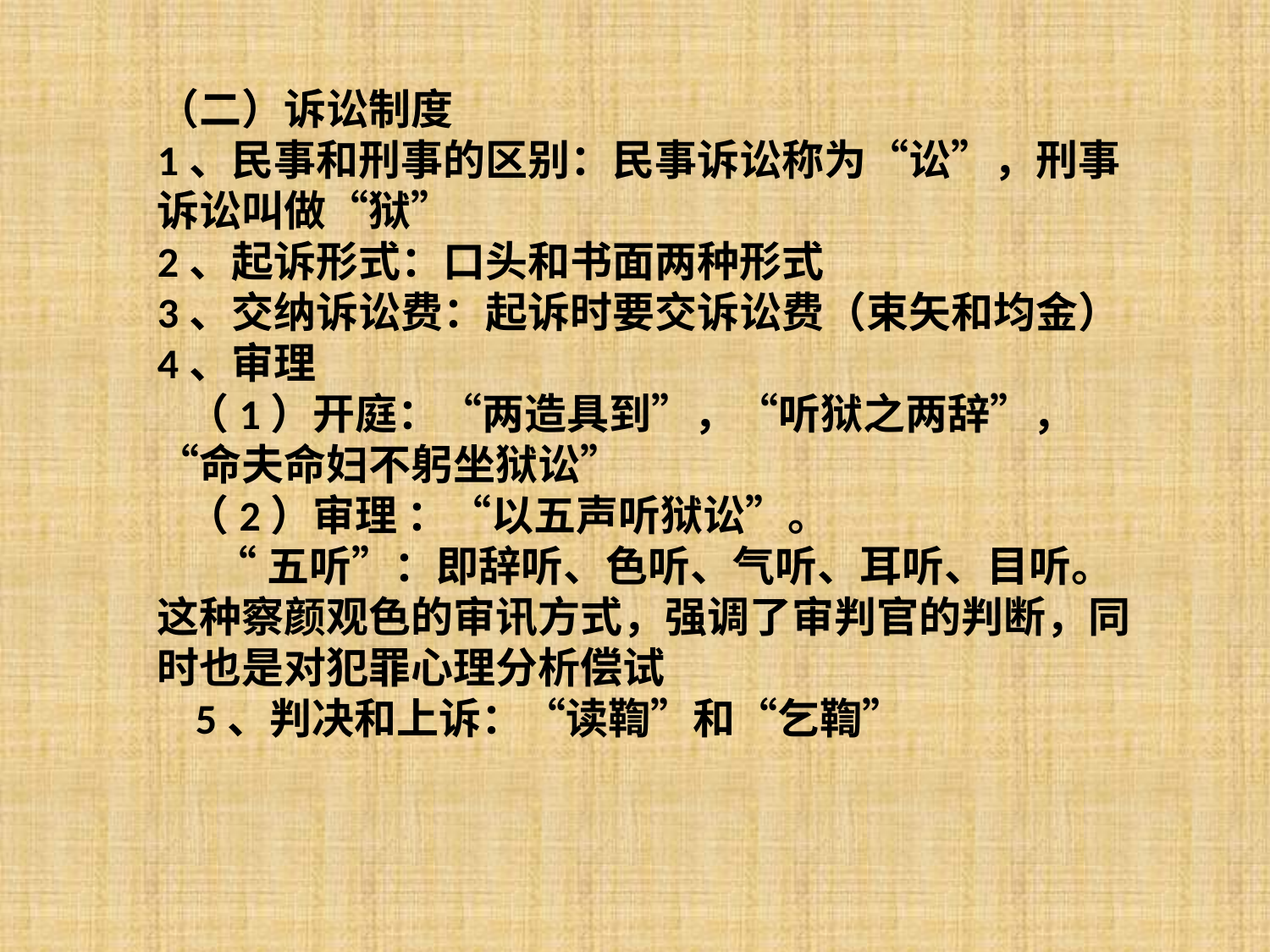

（二）诉讼制度
1、民事和刑事的区别：民事诉讼称为“讼”，刑事诉讼叫做“狱”
2、起诉形式：口头和书面两种形式
3、交纳诉讼费：起诉时要交诉讼费（束矢和均金）
4、审理
  （1）开庭：“两造具到”，“听狱之两辞”， “命夫命妇不躬坐狱讼”
  （2）审理 ：“以五声听狱讼”。
      “五听”：即辞听、色听、气听、耳听、目听。
这种察颜观色的审讯方式，强调了审判官的判断，同时也是对犯罪心理分析偿试
    5、判决和上诉：“读鞫”和“乞鞫”